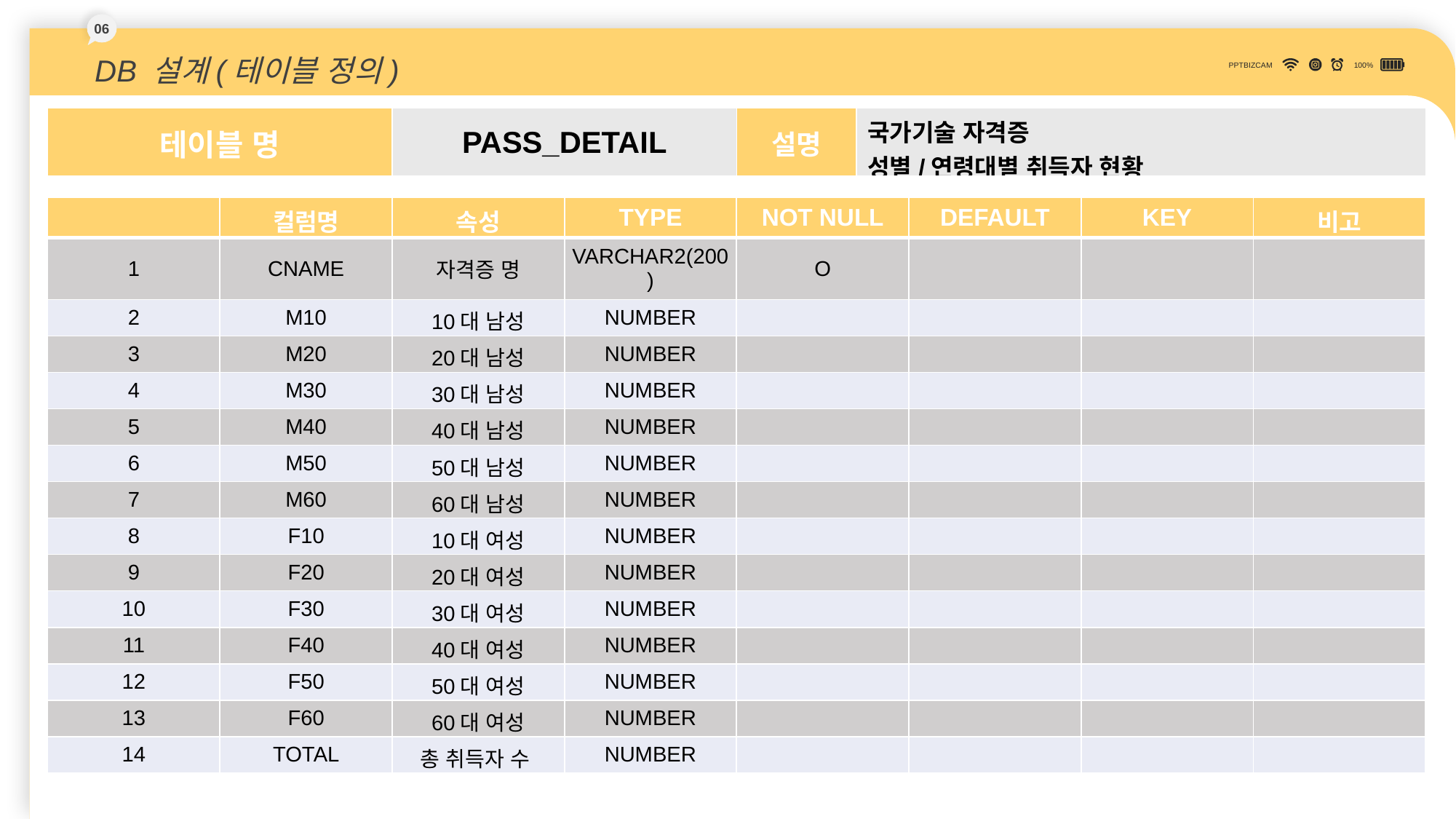

06
DB 설계(테이블 정의)

PPTBIZCAM
100%

| 테이블 명 | PASS\_DETAIL | 설명 | 국가기술 자격증 성별/연령대별 취득자 현황 |
| --- | --- | --- | --- |
|  | 컬럼명 | 속성 | TYPE | NOT NULL | DEFAULT | KEY | 비고 |
| --- | --- | --- | --- | --- | --- | --- | --- |
| 1 | CNAME | 자격증 명 | VARCHAR2(200) | O |  |  |  |
| 2 | M10 | 10대 남성 | NUMBER |  |  |  |  |
| 3 | M20 | 20대 남성 | NUMBER |  |  |  |  |
| 4 | M30 | 30대 남성 | NUMBER |  |  |  |  |
| 5 | M40 | 40대 남성 | NUMBER |  |  |  |  |
| 6 | M50 | 50대 남성 | NUMBER |  |  |  |  |
| 7 | M60 | 60대 남성 | NUMBER |  |  |  |  |
| 8 | F10 | 10대 여성 | NUMBER |  |  |  |  |
| 9 | F20 | 20대 여성 | NUMBER |  |  |  |  |
| 10 | F30 | 30대 여성 | NUMBER |  |  |  |  |
| 11 | F40 | 40대 여성 | NUMBER |  |  |  |  |
| 12 | F50 | 50대 여성 | NUMBER |  |  |  |  |
| 13 | F60 | 60대 여성 | NUMBER |  |  |  |  |
| 14 | TOTAL | 총 취득자 수 | NUMBER |  |  |  |  |
43